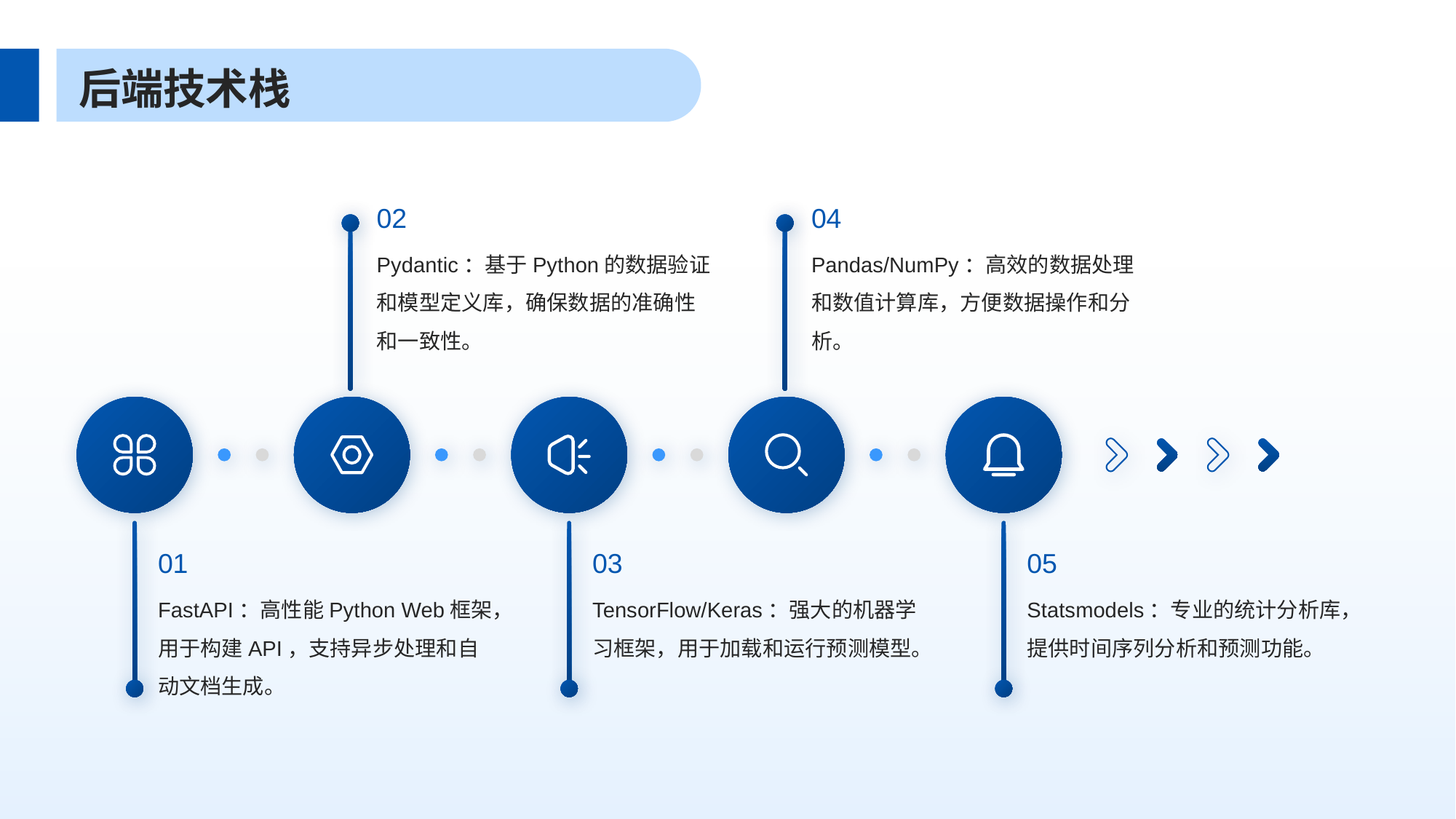

后端技术栈

02
04

Pydantic：基于Python的数据验证和模型定义库，确保数据的准确性和一致性。
Pandas/NumPy：高效的数据处理和数值计算库，方便数据操作和分析。

01
03
05

FastAPI：高性能Python Web框架，用于构建API，支持异步处理和自动文档生成。
TensorFlow/Keras：强大的机器学习框架，用于加载和运行预测模型。
Statsmodels：专业的统计分析库，提供时间序列分析和预测功能。